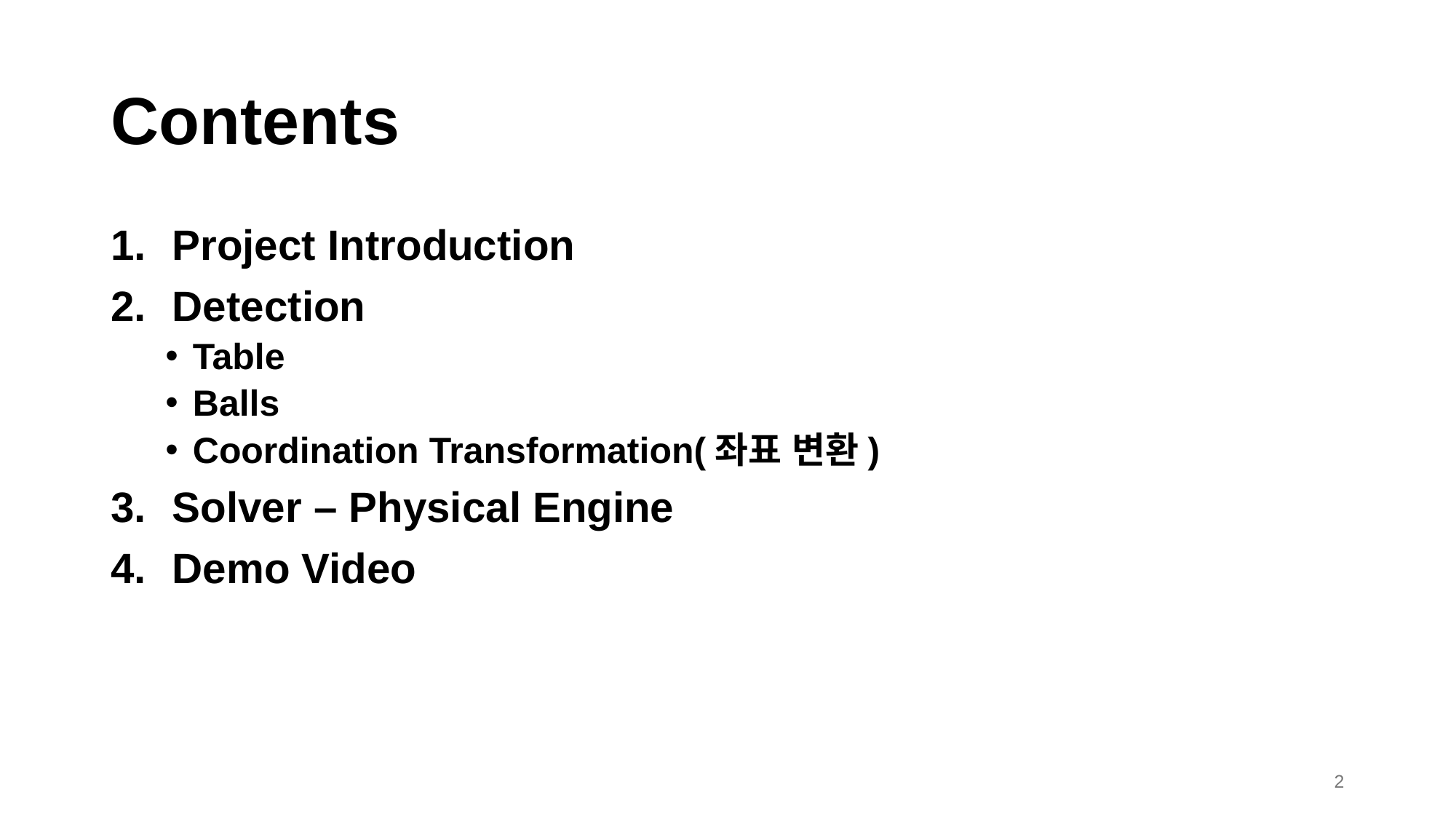

# Contents
Project Introduction
Detection
Table
Balls
Coordination Transformation(좌표 변환)
Solver – Physical Engine
Demo Video
2